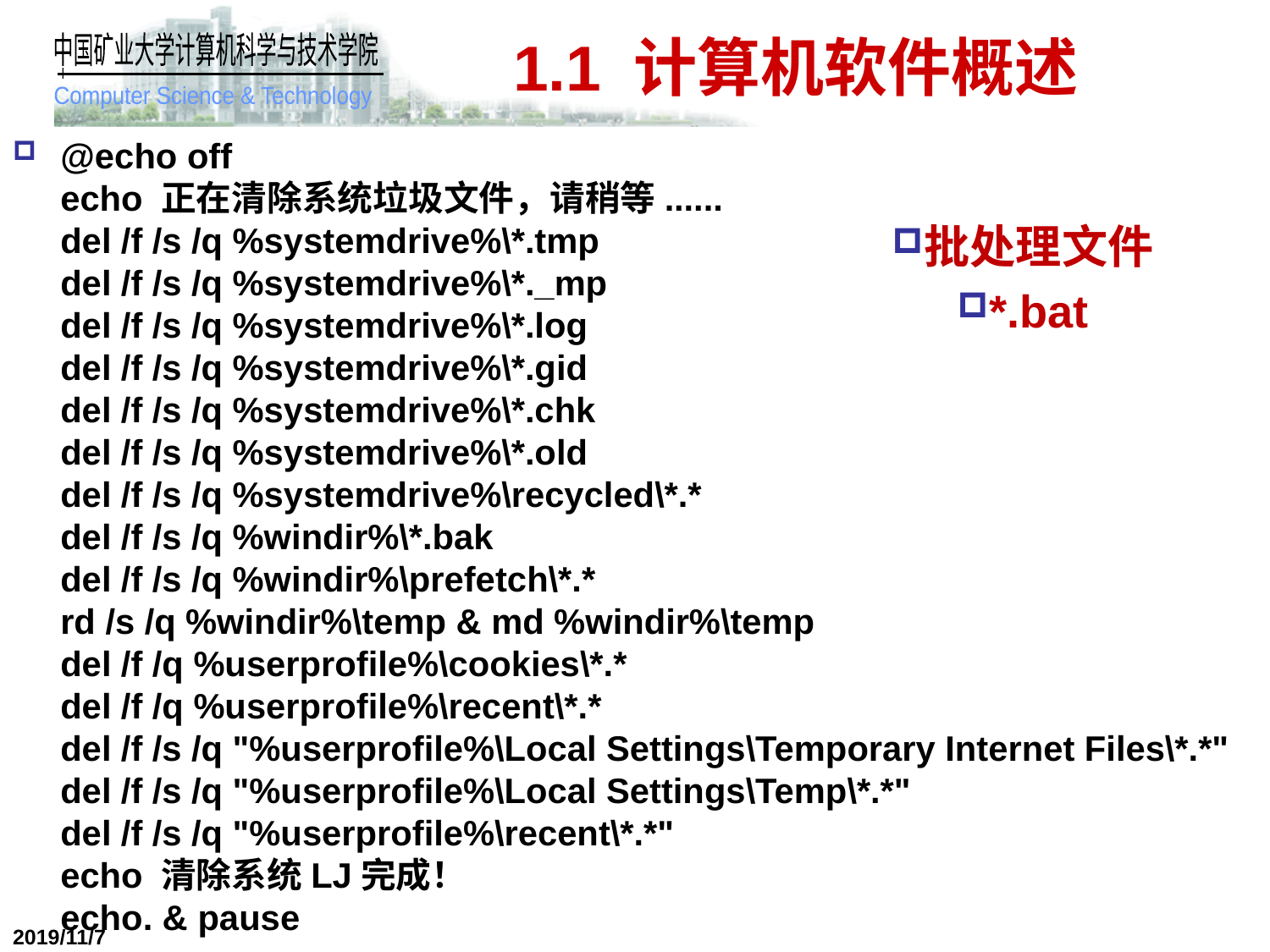

# 1.1 计算机软件概述
@echo off
echo 正在清除系统垃圾文件，请稍等......
del /f /s /q %systemdrive%\*.tmp
del /f /s /q %systemdrive%\*._mp
del /f /s /q %systemdrive%\*.log
del /f /s /q %systemdrive%\*.gid
del /f /s /q %systemdrive%\*.chk
del /f /s /q %systemdrive%\*.old
del /f /s /q %systemdrive%\recycled\*.*
del /f /s /q %windir%\*.bak
del /f /s /q %windir%\prefetch\*.*
rd /s /q %windir%\temp & md %windir%\temp
del /f /q %userprofile%\cookies\*.*
del /f /q %userprofile%\recent\*.*
del /f /s /q "%userprofile%\Local Settings\Temporary Internet Files\*.*"
del /f /s /q "%userprofile%\Local Settings\Temp\*.*"
del /f /s /q "%userprofile%\recent\*.*"
echo 清除系统LJ完成！
echo. & pause
批处理文件
*.bat
42
2019/11/7